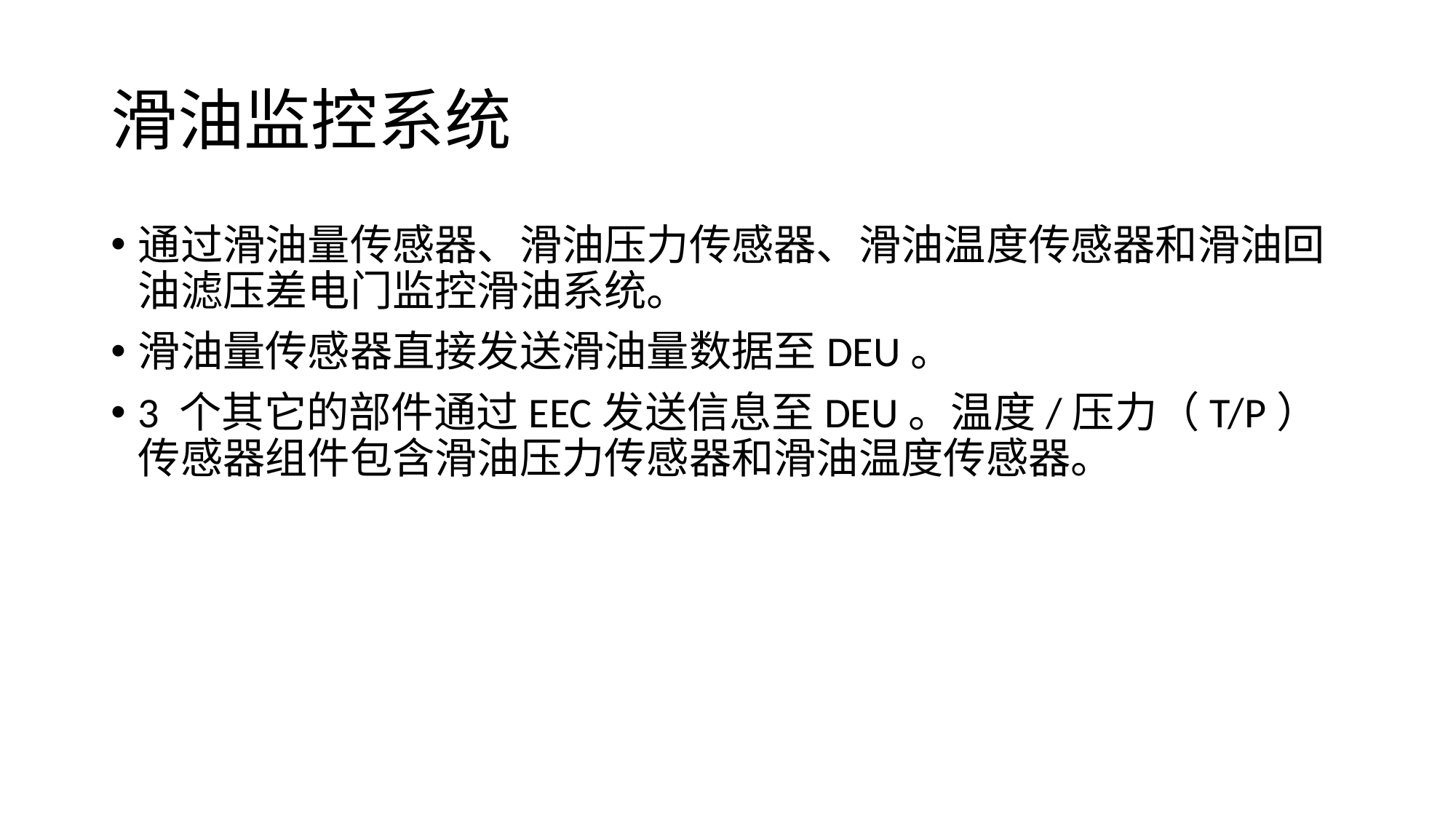

# 滑油监控系统
通过滑油量传感器、滑油压力传感器、滑油温度传感器和滑油回油滤压差电门监控滑油系统。
滑油量传感器直接发送滑油量数据至DEU。
3 个其它的部件通过EEC发送信息至DEU。温度/压力（T/P）传感器组件包含滑油压力传感器和滑油温度传感器。